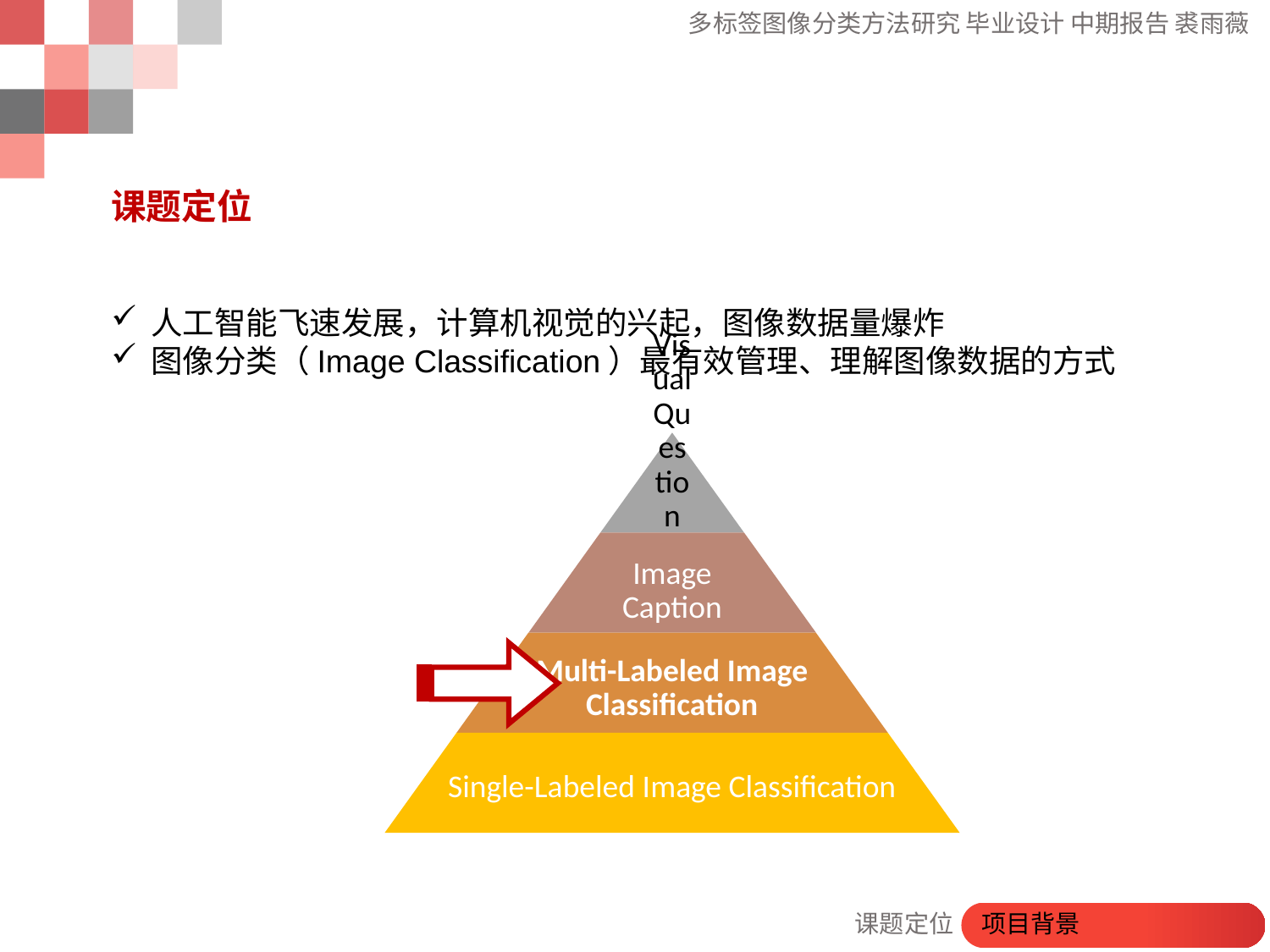

课题定位

人工智能飞速发展，计算机视觉的兴起，图像数据量爆炸
图像分类（Image Classification）最有效管理、理解图像数据的方式
Visual Question Answering
Image Caption
Multi-Labeled Image Classification
Single-Labeled Image Classification

课题定位     项目背景